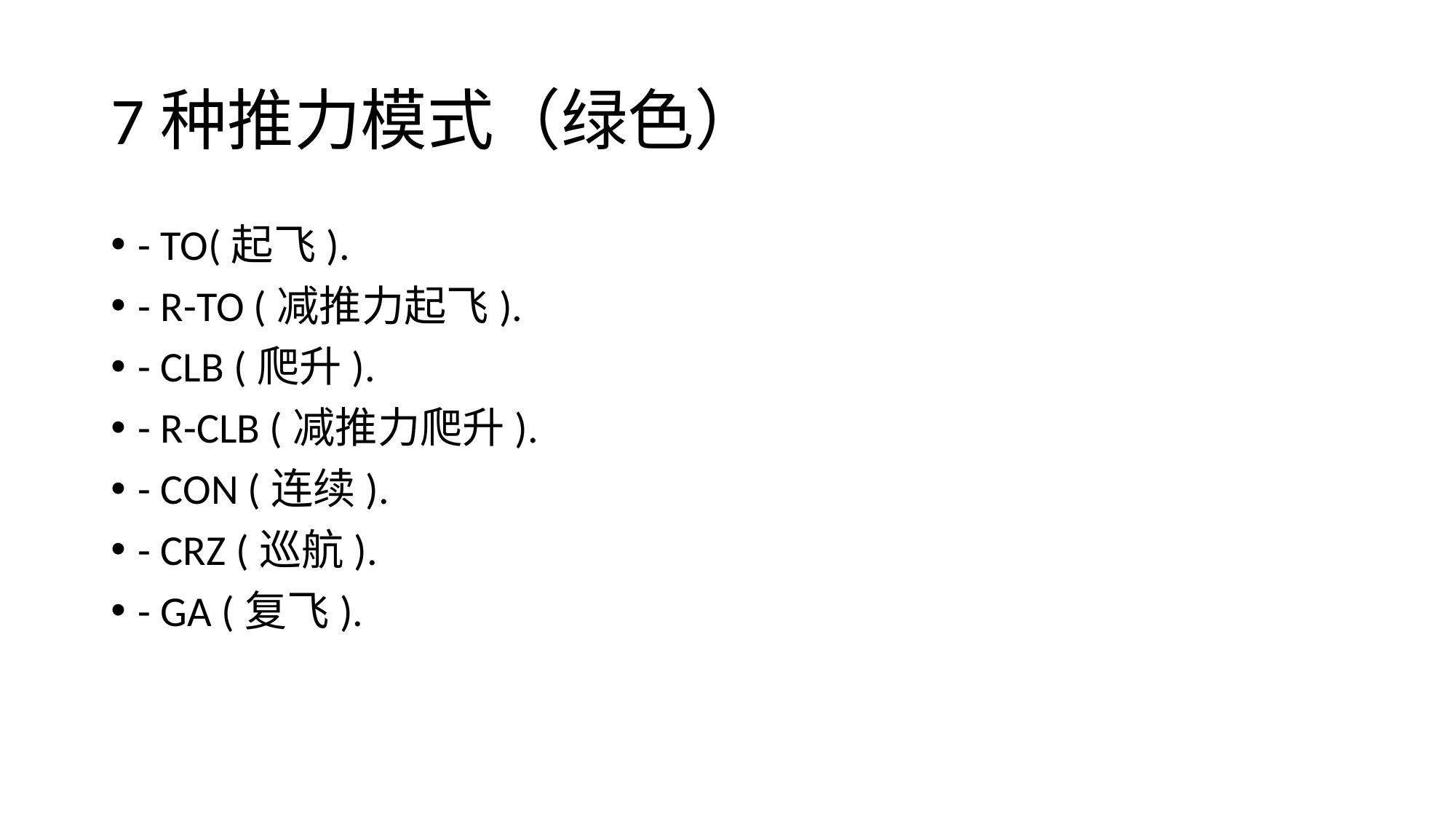

# 7种推力模式（绿色）
- TO(起飞).
- R-TO (减推力起飞).
- CLB (爬升).
- R-CLB (减推力爬升).
- CON (连续).
- CRZ (巡航).
- GA (复飞).